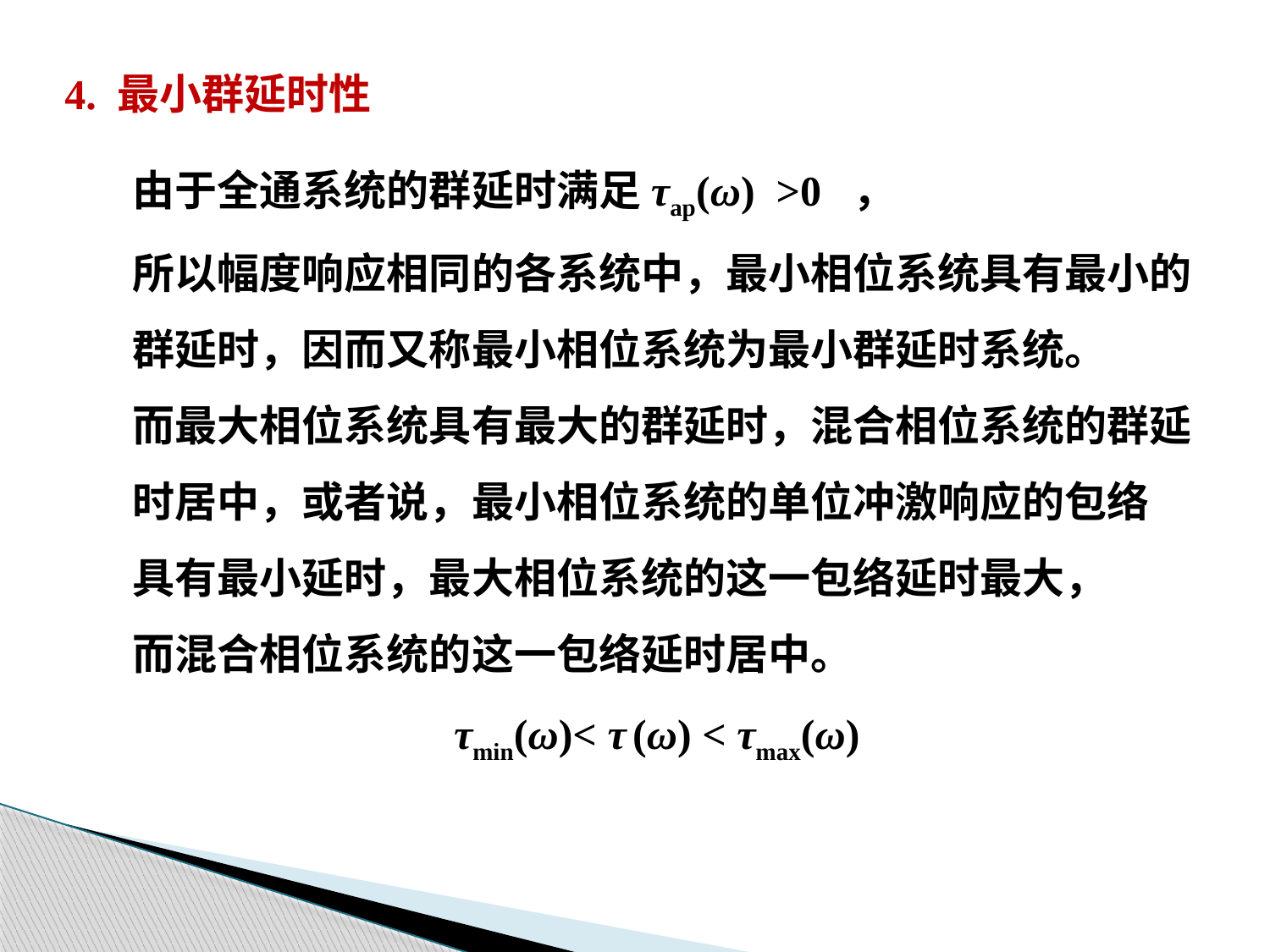

4. 最小群延时性
由于全通系统的群延时满足τap(ω)  >0  ，
所以幅度响应相同的各系统中，最小相位系统具有最小的
群延时，因而又称最小相位系统为最小群延时系统。
而最大相位系统具有最大的群延时，混合相位系统的群延
时居中，或者说，最小相位系统的单位冲激响应的包络
具有最小延时，最大相位系统的这一包络延时最大，
而混合相位系统的这一包络延时居中。
τmin(ω)< τ (ω) < τmax(ω)